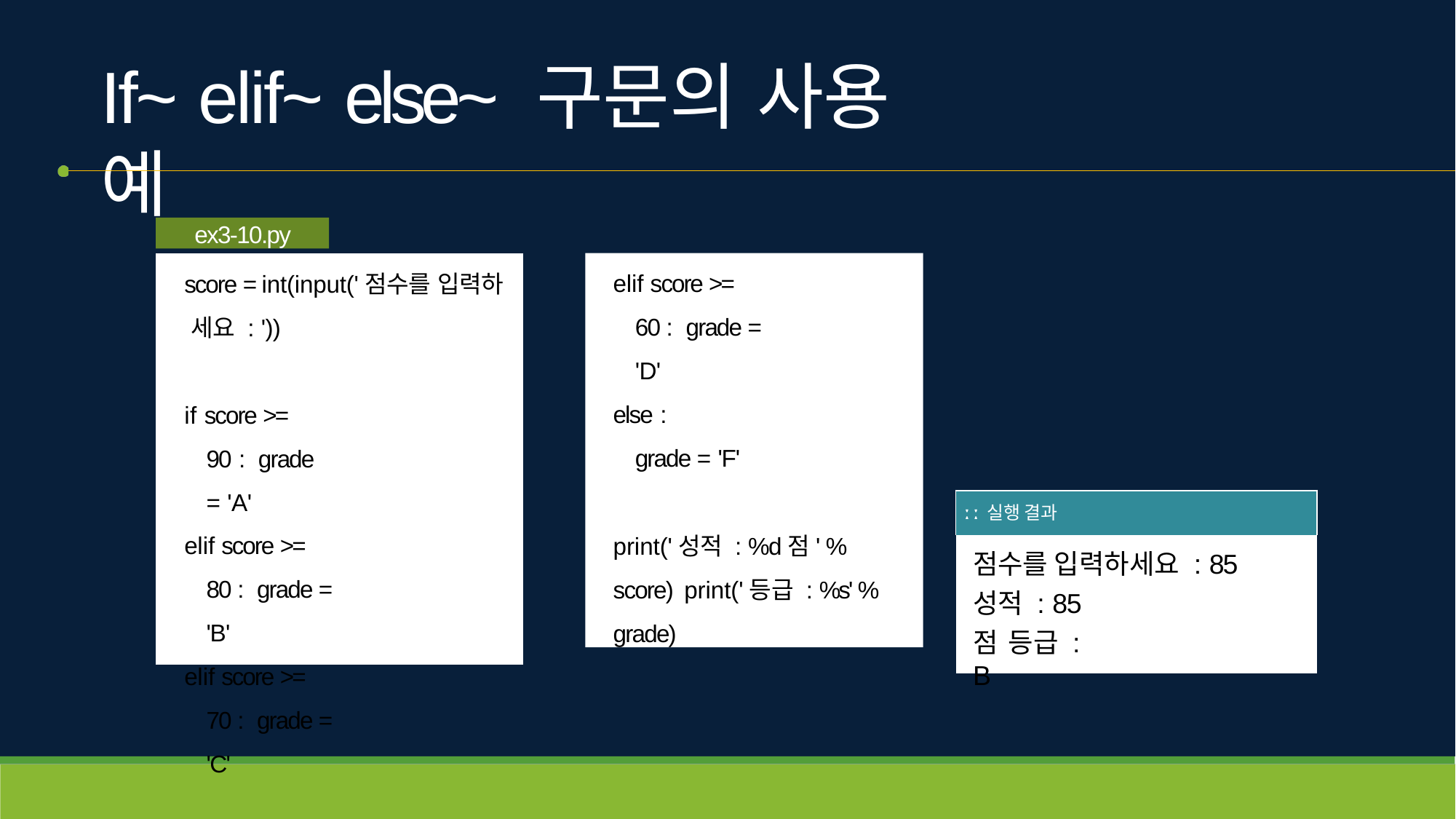

# If~ elif~ else~ 구문의 사용 예

ex3-10.py
score = int(input('점수를 입력하  세요 : '))
elif score >= 60 :  grade = 'D'
else :
grade = 'F'

print('성적 : %d점' % score)  print('등급 : %s' % grade)

if score >= 90 :  grade = 'A'
elif score >= 80 :  grade = 'B'
elif score >= 70 :  grade = 'C'
| ː ː 실행 결과 |
| --- |
| 점수를 입력하세요 : 85 성적 : 85점 등급 : B |